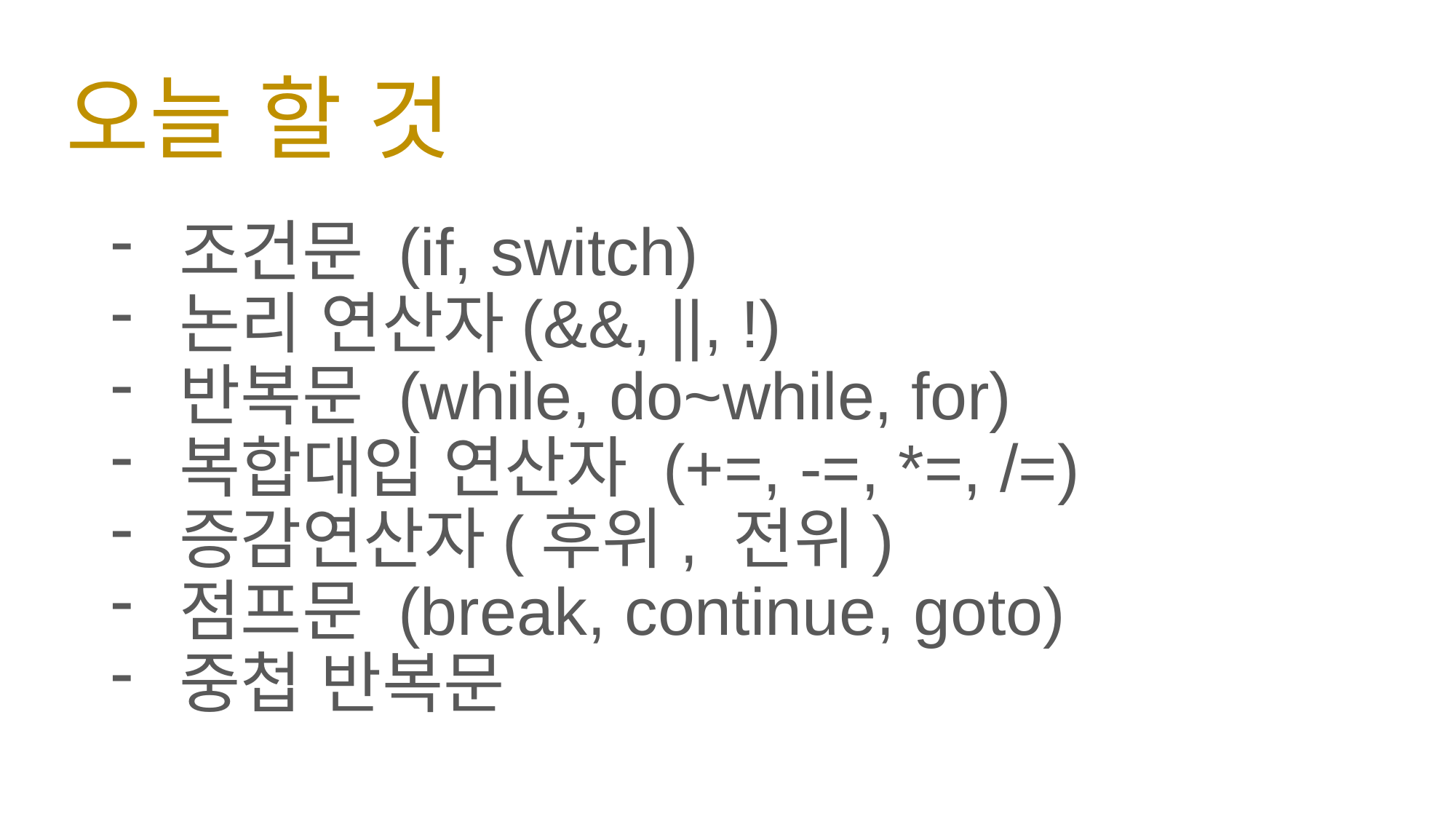

# 오늘 할 것
조건문 (if, switch)
논리 연산자(&&, ||, !)
반복문 (while, do~while, for)
복합대입 연산자 (+=, -=, *=, /=)
증감연산자(후위, 전위)
점프문 (break, continue, goto)
중첩 반복문